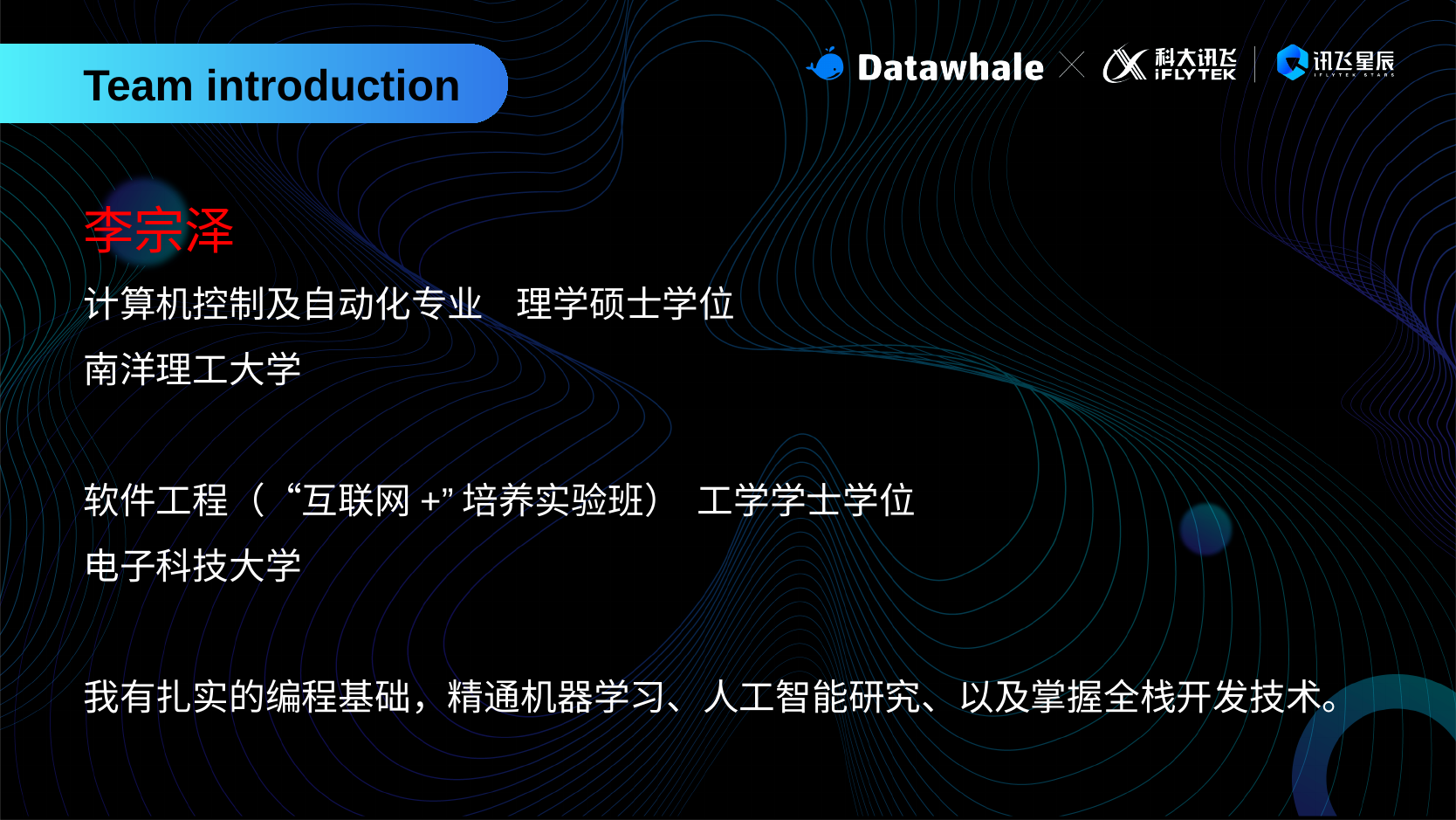

Team introduction
李宗泽
计算机控制及自动化专业    理学硕士学位
南洋理工大学

软件工程（“互联网+”培养实验班）  工学学士学位
电子科技大学

我有扎实的编程基础，精通机器学习、人工智能研究、以及掌握全栈开发技术。